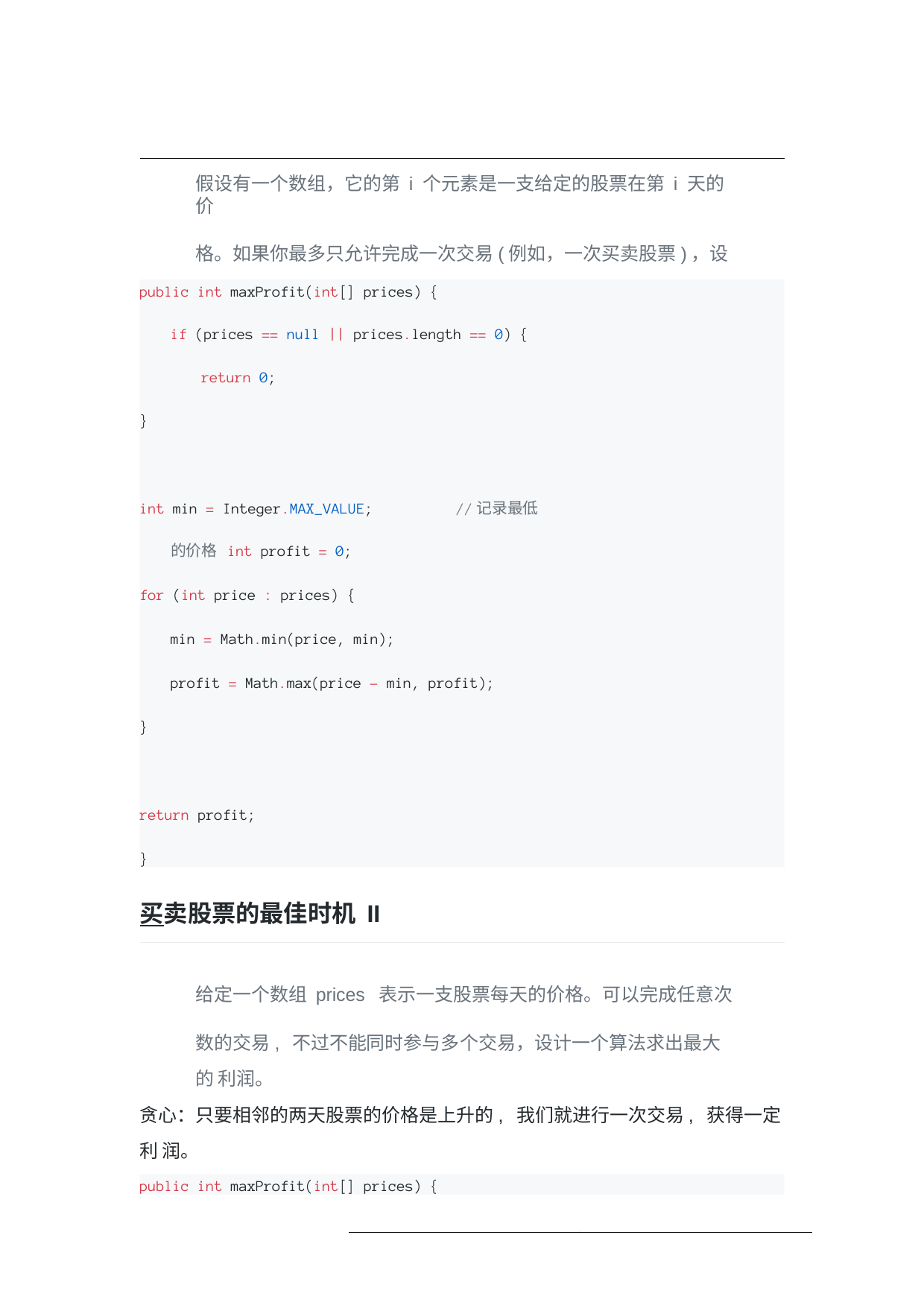

假设有一个数组，它的第 i 个元素是一支给定的股票在第 i 天的价
格。如果你最多只允许完成一次交易(例如，一次买卖股票)，设计 一个算法来找出最大利润。
public int maxProfit(int[] prices) {
if (prices == null || prices.length == 0) {  return 0;

}

int min = Integer.MAX_VALUE;	//记录最低的价格  int profit = 0;

for (int price : prices) {

min = Math.min(price, min);

profit = Math.max(price - min, profit);

}

return profit;

}
买卖股票的最佳时机 II

给定一个数组 prices 表示一支股票每天的价格。可以完成任意次
数的交易, 不过不能同时参与多个交易，设计一个算法求出最大的 利润。
贪心：只要相邻的两天股票的价格是上升的, 我们就进行一次交易, 获得一定利 润。

public int maxProfit(int[] prices) {